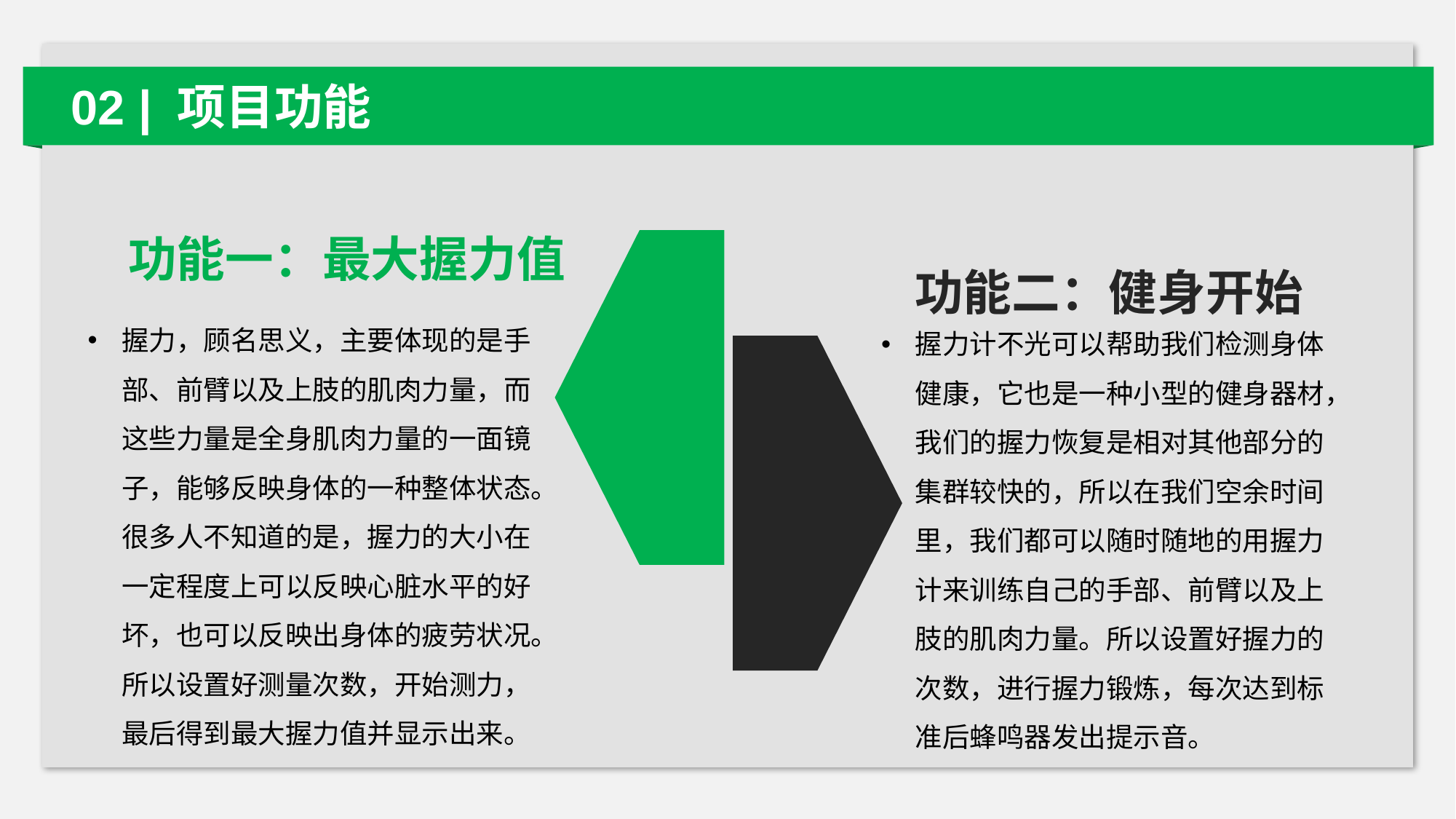

02 | 项目功能
功能一：最大握力值

功能二：健身开始
握力，顾名思义，主要体现的是手部、前臂以及上肢的肌肉力量，而这些力量是全身肌肉力量的一面镜子，能够反映身体的一种整体状态。很多人不知道的是，握力的大小在一定程度上可以反映心脏水平的好坏，也可以反映出身体的疲劳状况。所以设置好测量次数，开始测力，最后得到最大握力值并显示出来。
握力计不光可以帮助我们检测身体健康，它也是一种小型的健身器材，我们的握力恢复是相对其他部分的集群较快的，所以在我们空余时间里，我们都可以随时随地的用握力计来训练自己的手部、前臂以及上肢的肌肉力量。所以设置好握力的次数，进行握力锻炼，每次达到标准后蜂鸣器发出提示音。